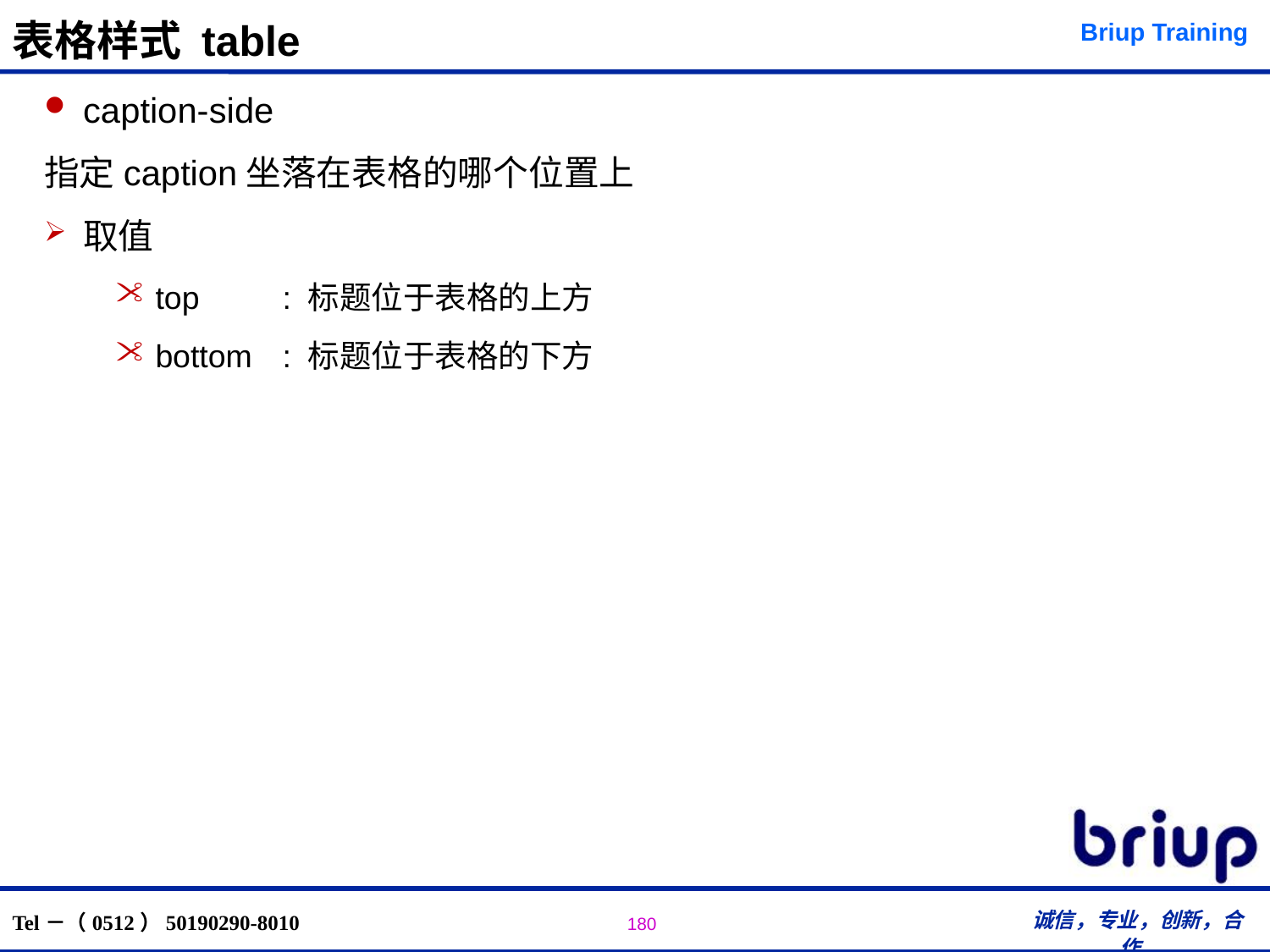

# 表格样式 table
caption-side
指定caption坐落在表格的哪个位置上
取值
top 	: 标题位于表格的上方
bottom 	: 标题位于表格的下方